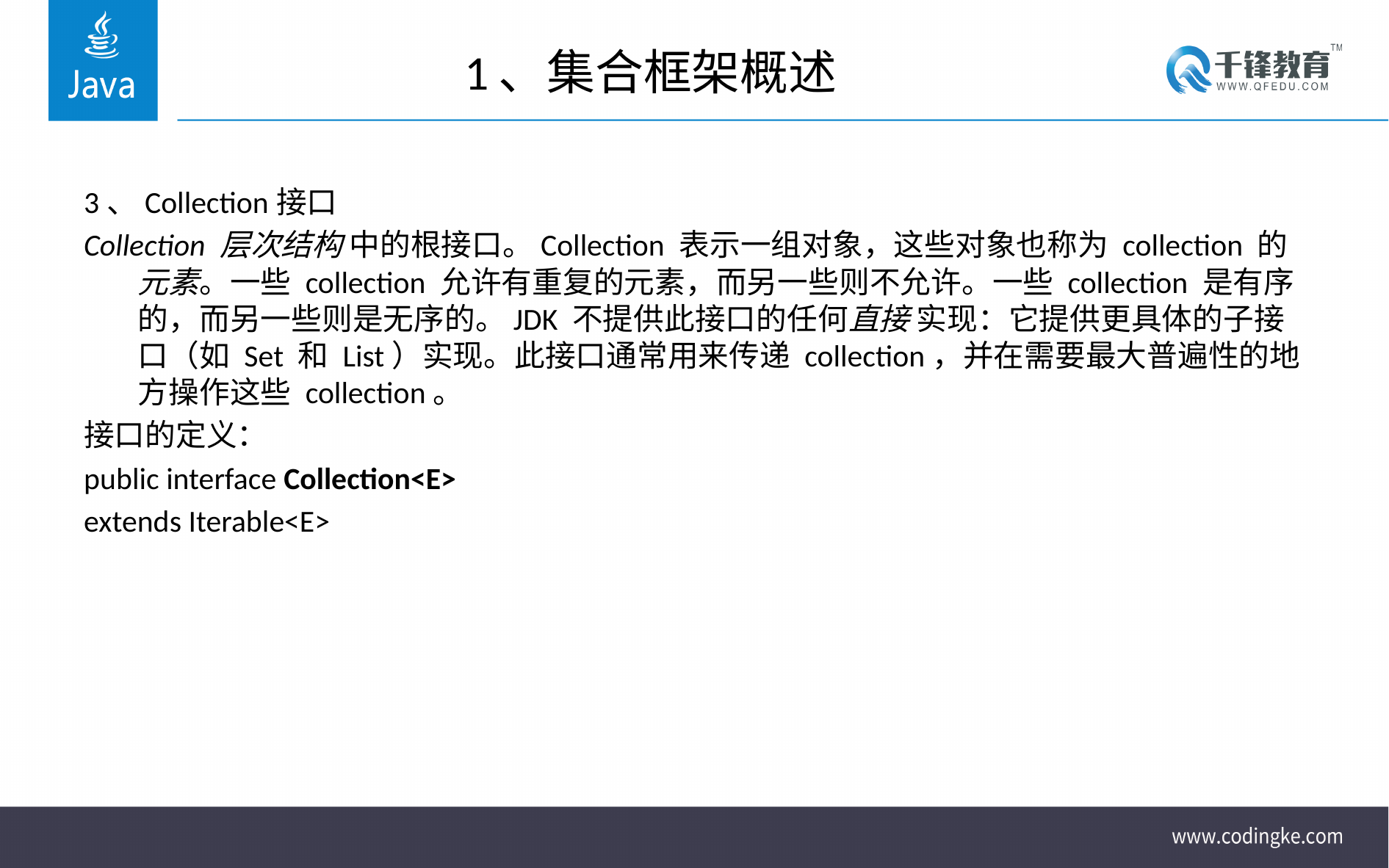

# 1、集合框架概述
3、Collection接口
Collection 层次结构 中的根接口。Collection 表示一组对象，这些对象也称为 collection 的元素。一些 collection 允许有重复的元素，而另一些则不允许。一些 collection 是有序的，而另一些则是无序的。JDK 不提供此接口的任何直接 实现：它提供更具体的子接口（如 Set 和 List）实现。此接口通常用来传递 collection，并在需要最大普遍性的地方操作这些 collection。
接口的定义：
public interface Collection<E>
extends Iterable<E>